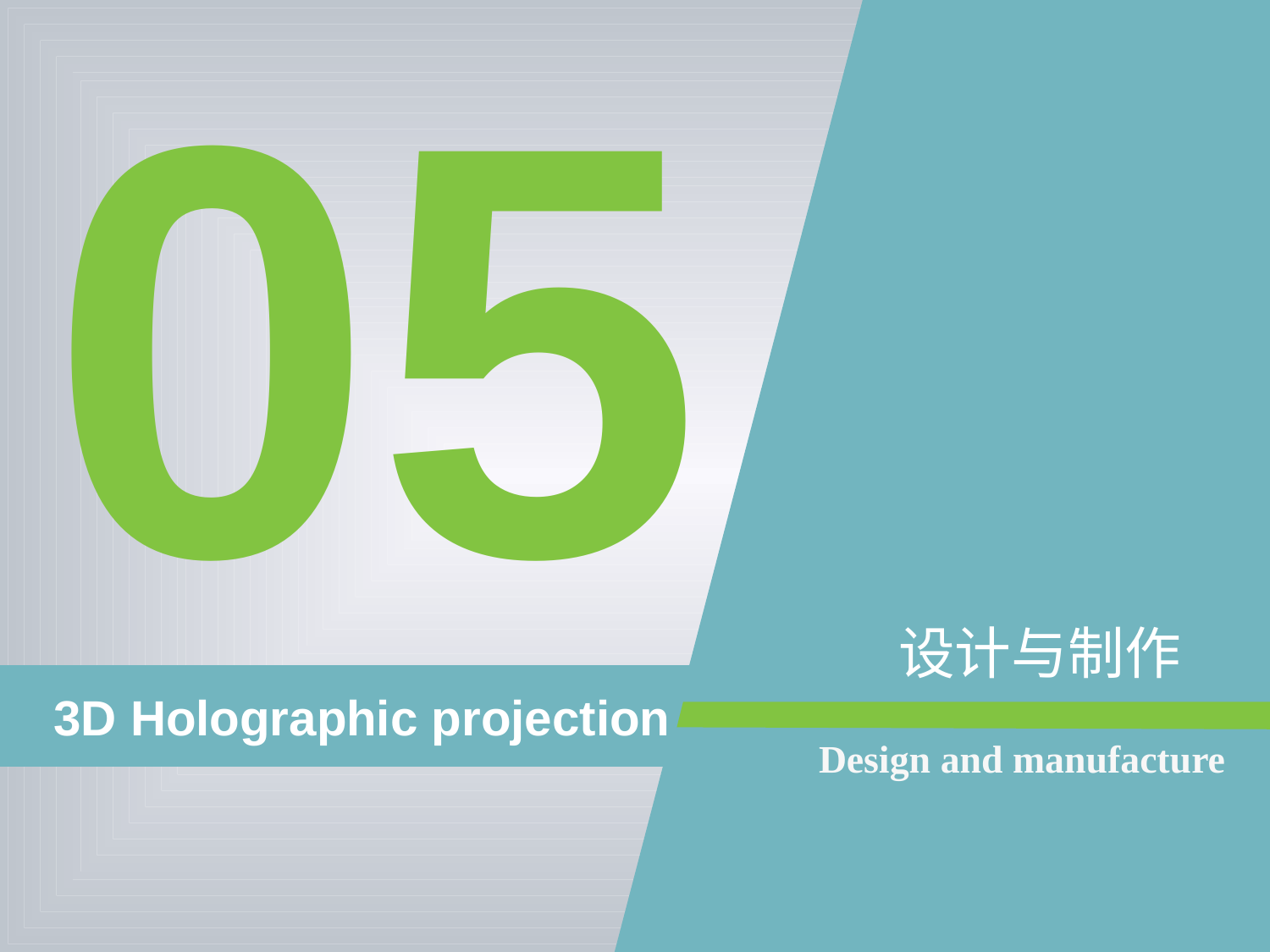

05

设计与制作
   3D Holographic projection

Design and manufacture